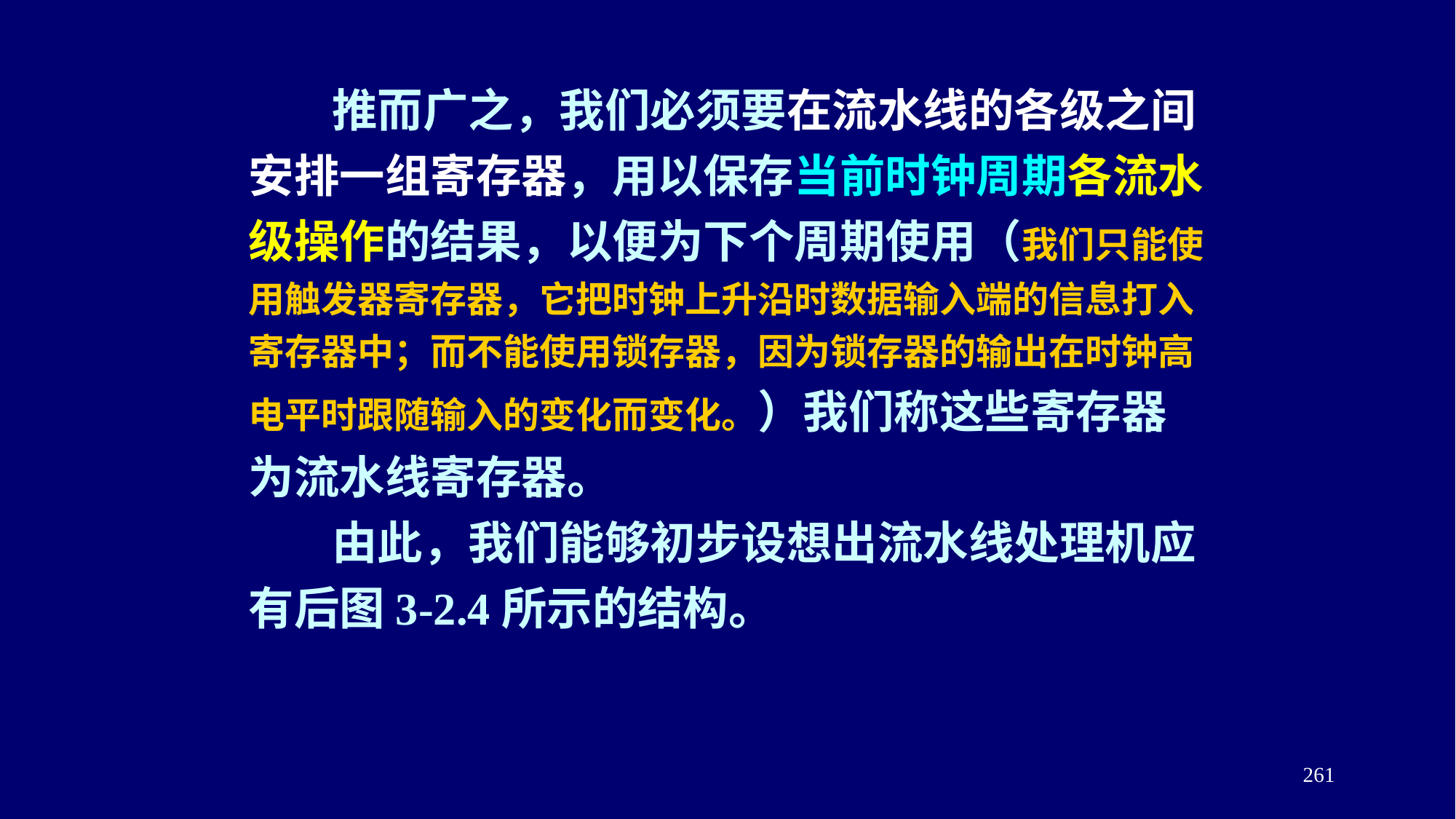

推而广之，我们必须要在流水线的各级之间安排一组寄存器，用以保存当前时钟周期各流水级操作的结果，以便为下个周期使用（我们只能使用触发器寄存器，它把时钟上升沿时数据输入端的信息打入寄存器中；而不能使用锁存器，因为锁存器的输出在时钟高电平时跟随输入的变化而变化。）我们称这些寄存器为流水线寄存器。
       由此，我们能够初步设想出流水线处理机应有后图3-2.4所示的结构。

261